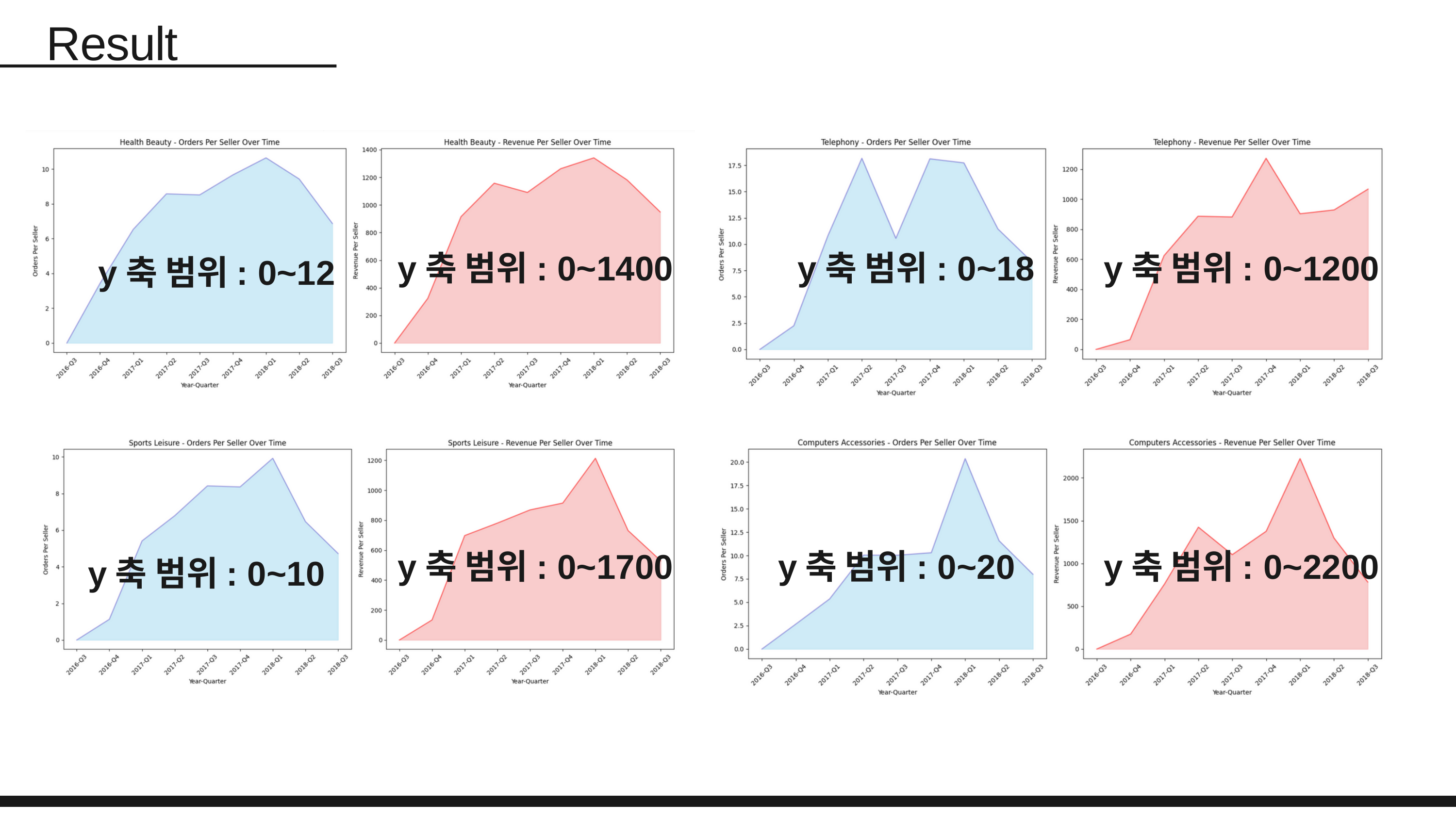

Result

y축 범위: 0~1400
y축 범위: 0~18
y축 범위: 0~1200
y축 범위: 0~12

y축 범위: 0~1700
y축 범위: 0~20
y축 범위: 0~2200
y축 범위: 0~10